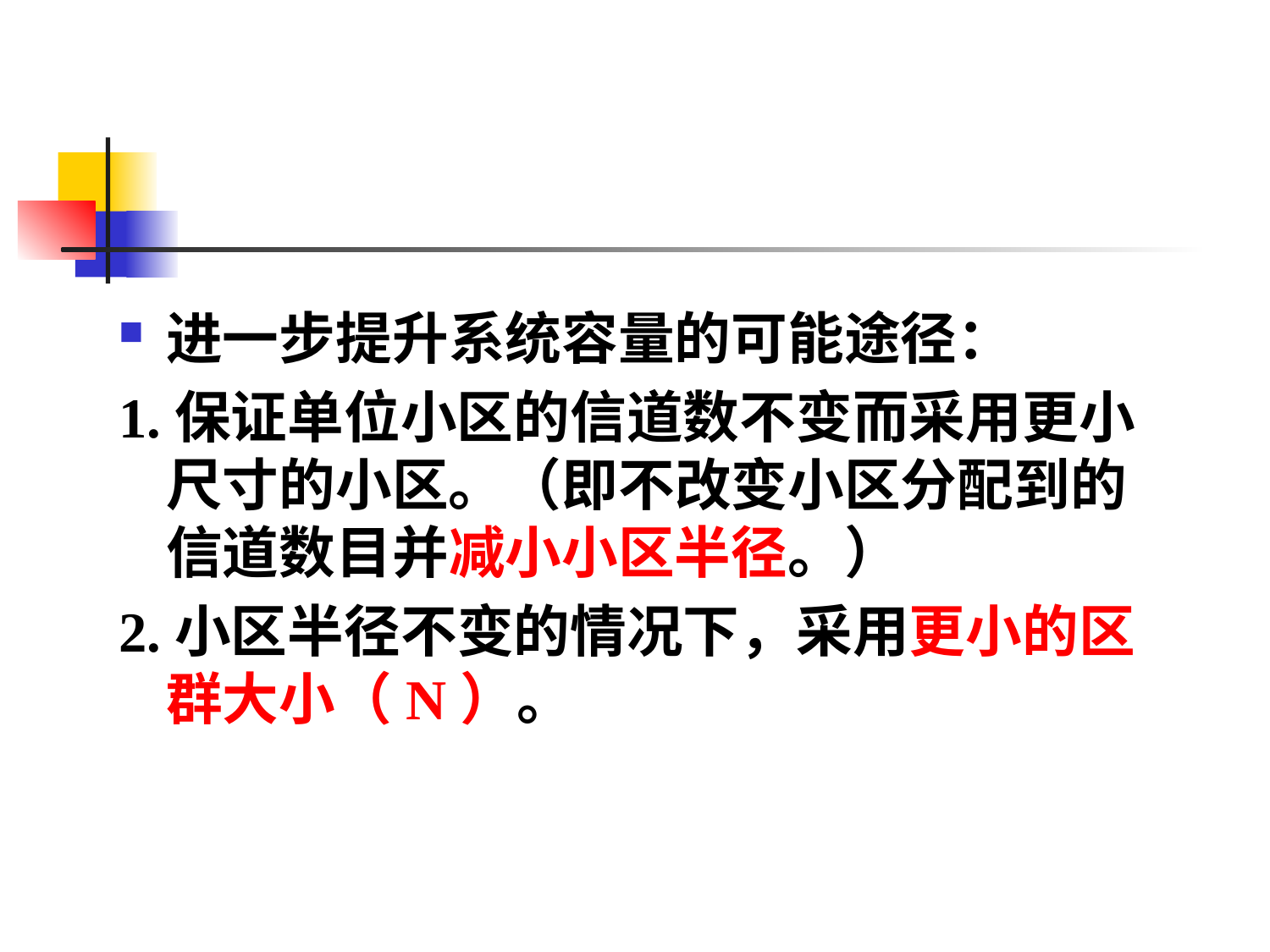

进一步提升系统容量的可能途径：
1.保证单位小区的信道数不变而采用更小尺寸的小区。（即不改变小区分配到的信道数目并减小小区半径。）
2.小区半径不变的情况下，采用更小的区群大小（N）。